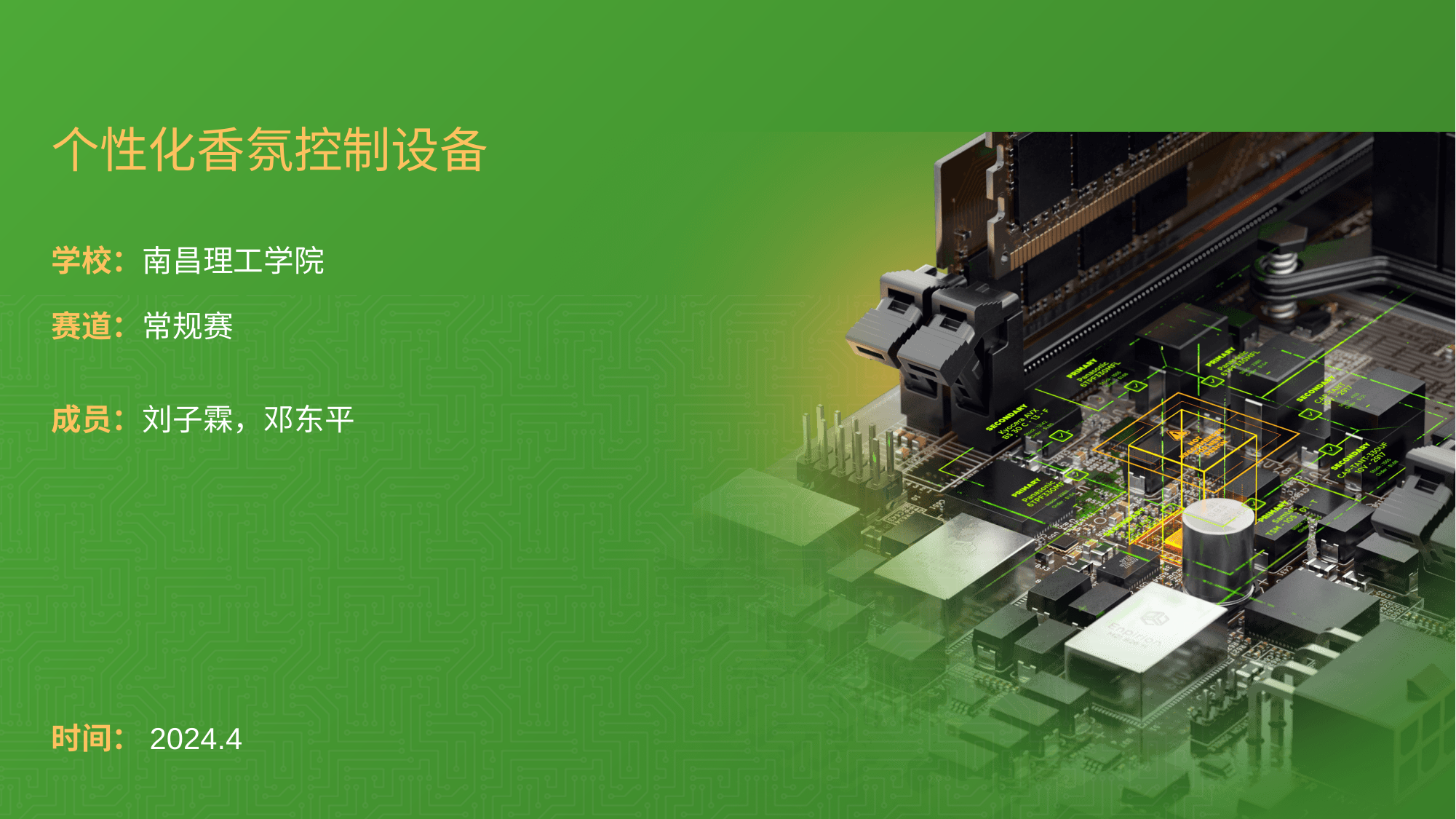

个性化香氛控制设备
学校：南昌理工学院
赛道：常规赛
成员：刘子霖，邓东平
时间：2024.4